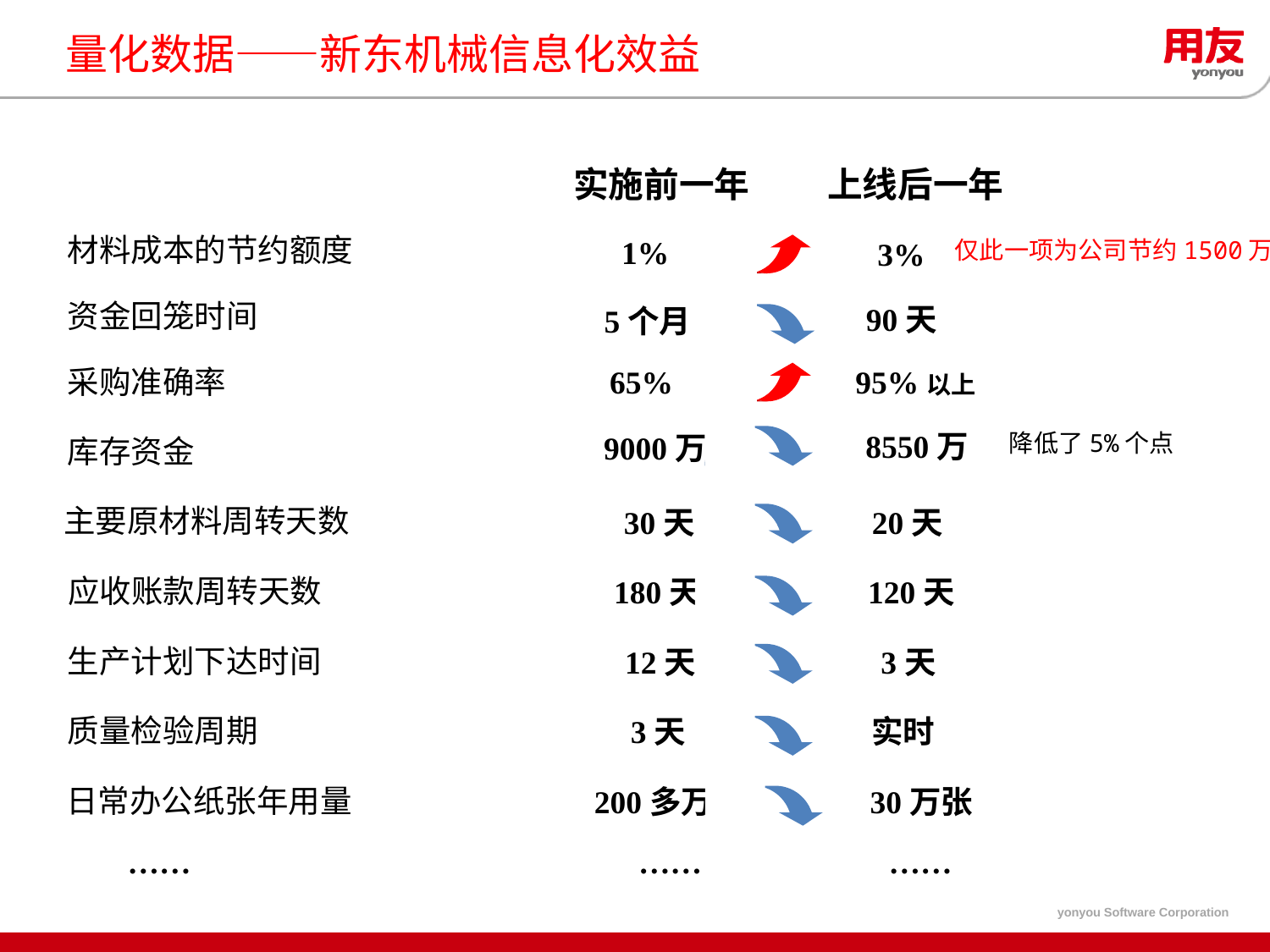

量化数据——新东机械信息化效益
实施前一年
上线后一年
材料成本的节约额度
1%
3%
仅此一项为公司节约1500万

资金回笼时间
90天

5个月
采购准确率
65%
95%以上

8550万
降低了5%个点
9000万
库存资金

主要原材料周转天数
30天
20天
应收账款周转天数
180天

120天

生产计划下达时间
12天
3天
质量检验周期
3天

实时
日常办公纸张年用量
200多万张

30万张
……
……
……